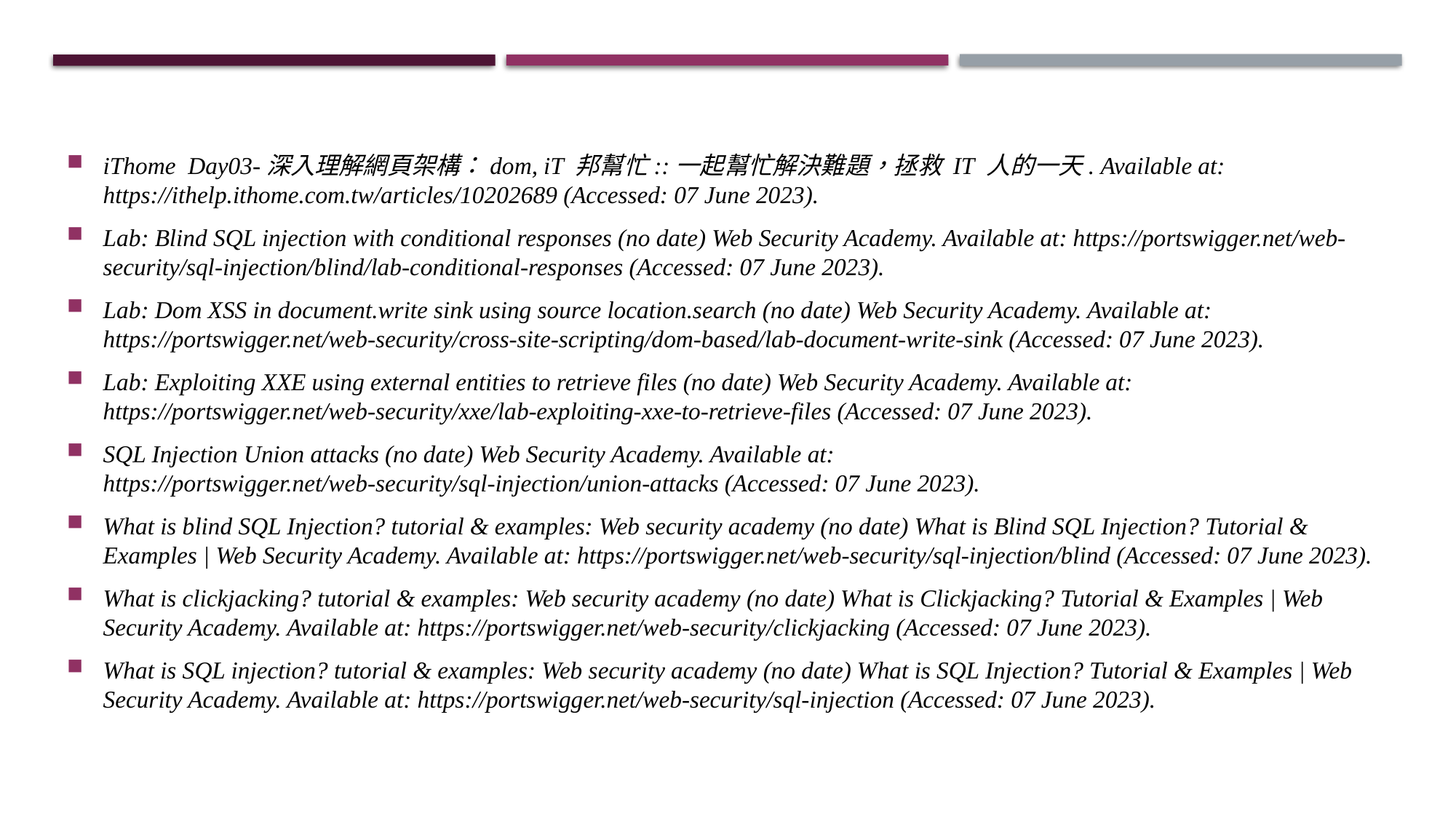

iThome  Day03-深入理解網頁架構：dom, iT 邦幫忙::一起幫忙解決難題，拯救 IT 人的一天. Available at: https://ithelp.ithome.com.tw/articles/10202689 (Accessed: 07 June 2023).
Lab: Blind SQL injection with conditional responses (no date) Web Security Academy. Available at: https://portswigger.net/web-security/sql-injection/blind/lab-conditional-responses (Accessed: 07 June 2023).
Lab: Dom XSS in document.write sink using source location.search (no date) Web Security Academy. Available at: https://portswigger.net/web-security/cross-site-scripting/dom-based/lab-document-write-sink (Accessed: 07 June 2023).
Lab: Exploiting XXE using external entities to retrieve files (no date) Web Security Academy. Available at: https://portswigger.net/web-security/xxe/lab-exploiting-xxe-to-retrieve-files (Accessed: 07 June 2023).
SQL Injection Union attacks (no date) Web Security Academy. Available at: https://portswigger.net/web-security/sql-injection/union-attacks (Accessed: 07 June 2023).
What is blind SQL Injection? tutorial & examples: Web security academy (no date) What is Blind SQL Injection? Tutorial & Examples | Web Security Academy. Available at: https://portswigger.net/web-security/sql-injection/blind (Accessed: 07 June 2023).
What is clickjacking? tutorial & examples: Web security academy (no date) What is Clickjacking? Tutorial & Examples | Web Security Academy. Available at: https://portswigger.net/web-security/clickjacking (Accessed: 07 June 2023).
What is SQL injection? tutorial & examples: Web security academy (no date) What is SQL Injection? Tutorial & Examples | Web Security Academy. Available at: https://portswigger.net/web-security/sql-injection (Accessed: 07 June 2023).